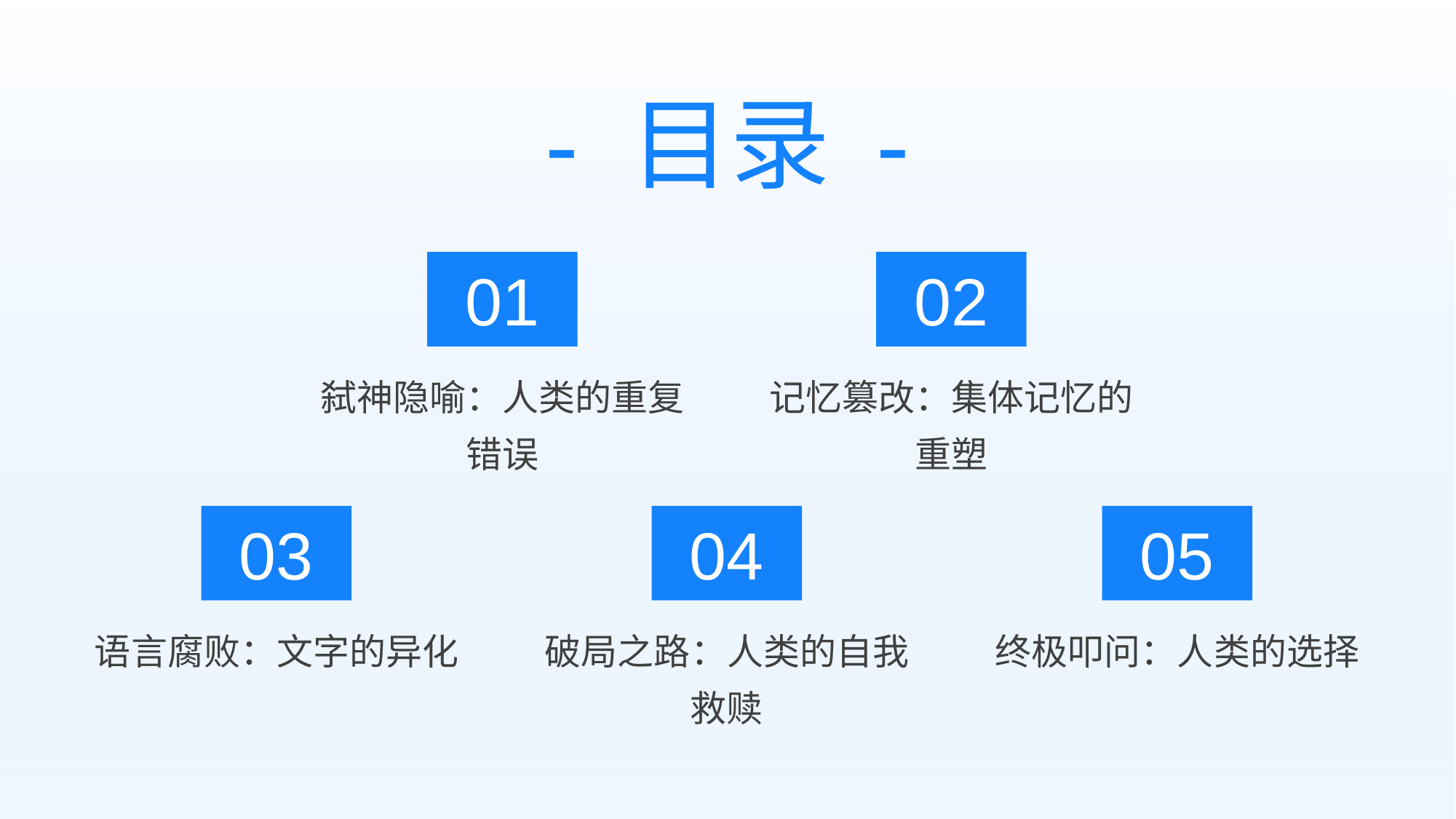

- 目录 -
01
02
弑神隐喻：人类的重复错误
记忆篡改：集体记忆的重塑
03
04
05
语言腐败：文字的异化
破局之路：人类的自我救赎
终极叩问：人类的选择